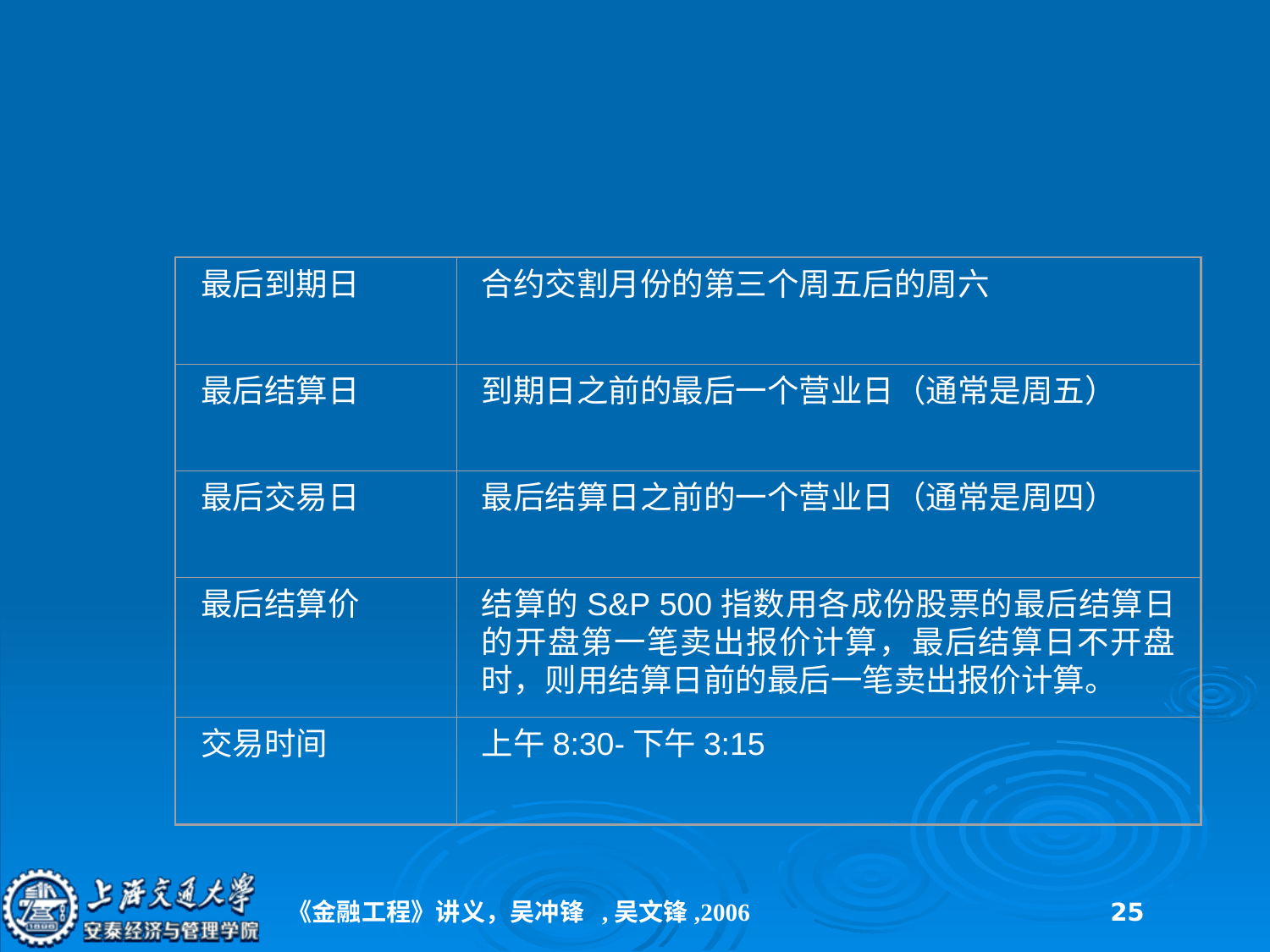

#

最后到期日

合约交割月份的第三个周五后的周六

最后结算日

到期日之前的最后一个营业日（通常是周五）

最后交易日

最后结算日之前的一个营业日（通常是周四）

最后结算价

结算的S&P 500指数用各成份股票的最后结算日的开盘第一笔卖出报价计算，最后结算日不开盘时，则用结算日前的最后一笔卖出报价计算。

交易时间

上午8:30-下午3:15